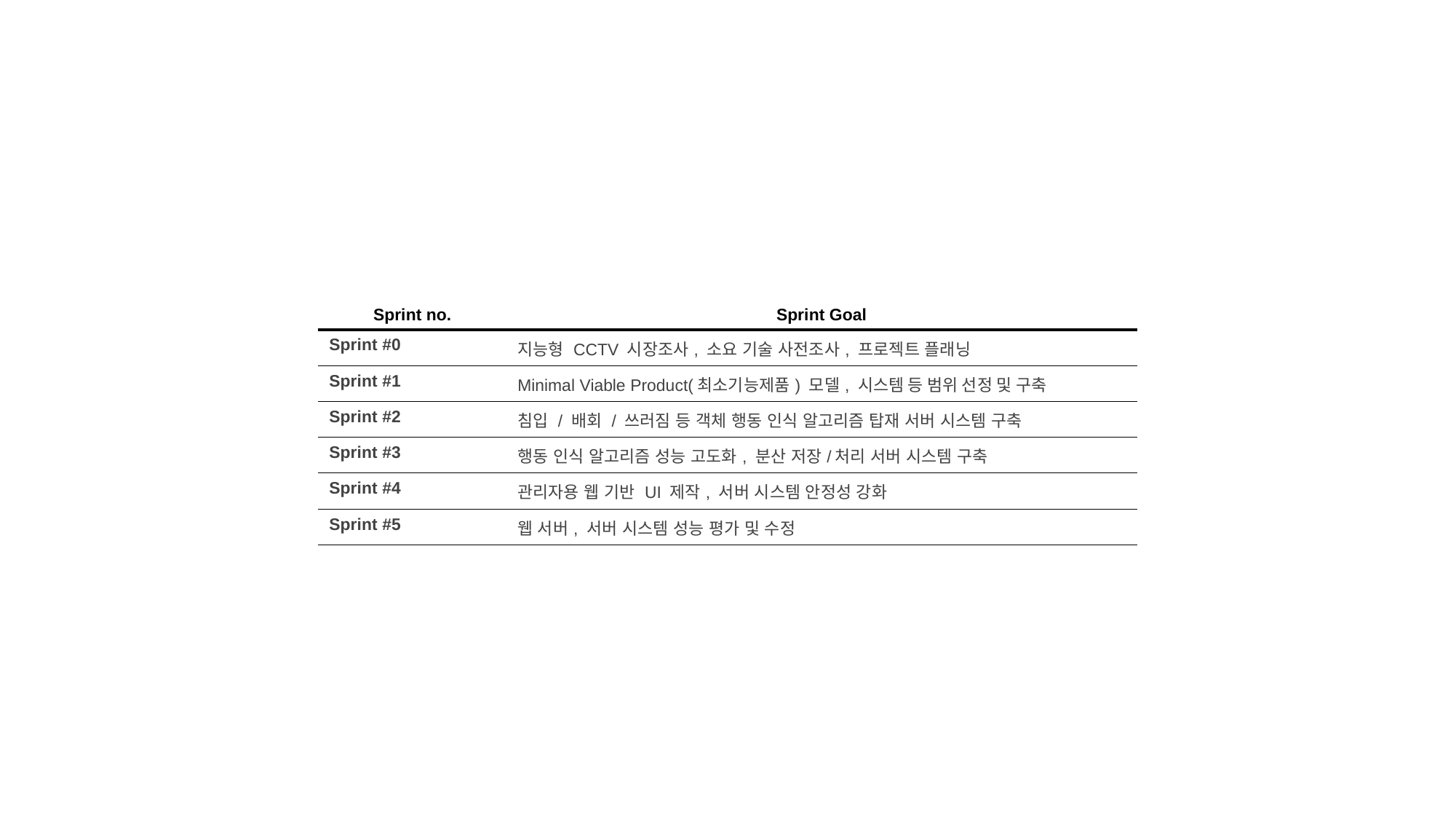

| Sprint no. | Sprint Goal |
| --- | --- |
| Sprint #0 | 지능형 CCTV 시장조사, 소요 기술 사전조사, 프로젝트 플래닝 |
| Sprint #1 | Minimal Viable Product(최소기능제품) 모델, 시스템 등 범위 선정 및 구축 |
| Sprint #2 | 침입 / 배회 / 쓰러짐 등 객체 행동 인식 알고리즘 탑재 서버 시스템 구축 |
| Sprint #3 | 행동 인식 알고리즘 성능 고도화, 분산 저장/처리 서버 시스템 구축 |
| Sprint #4 | 관리자용 웹 기반 UI 제작, 서버 시스템 안정성 강화 |
| Sprint #5 | 웹 서버, 서버 시스템 성능 평가 및 수정 |